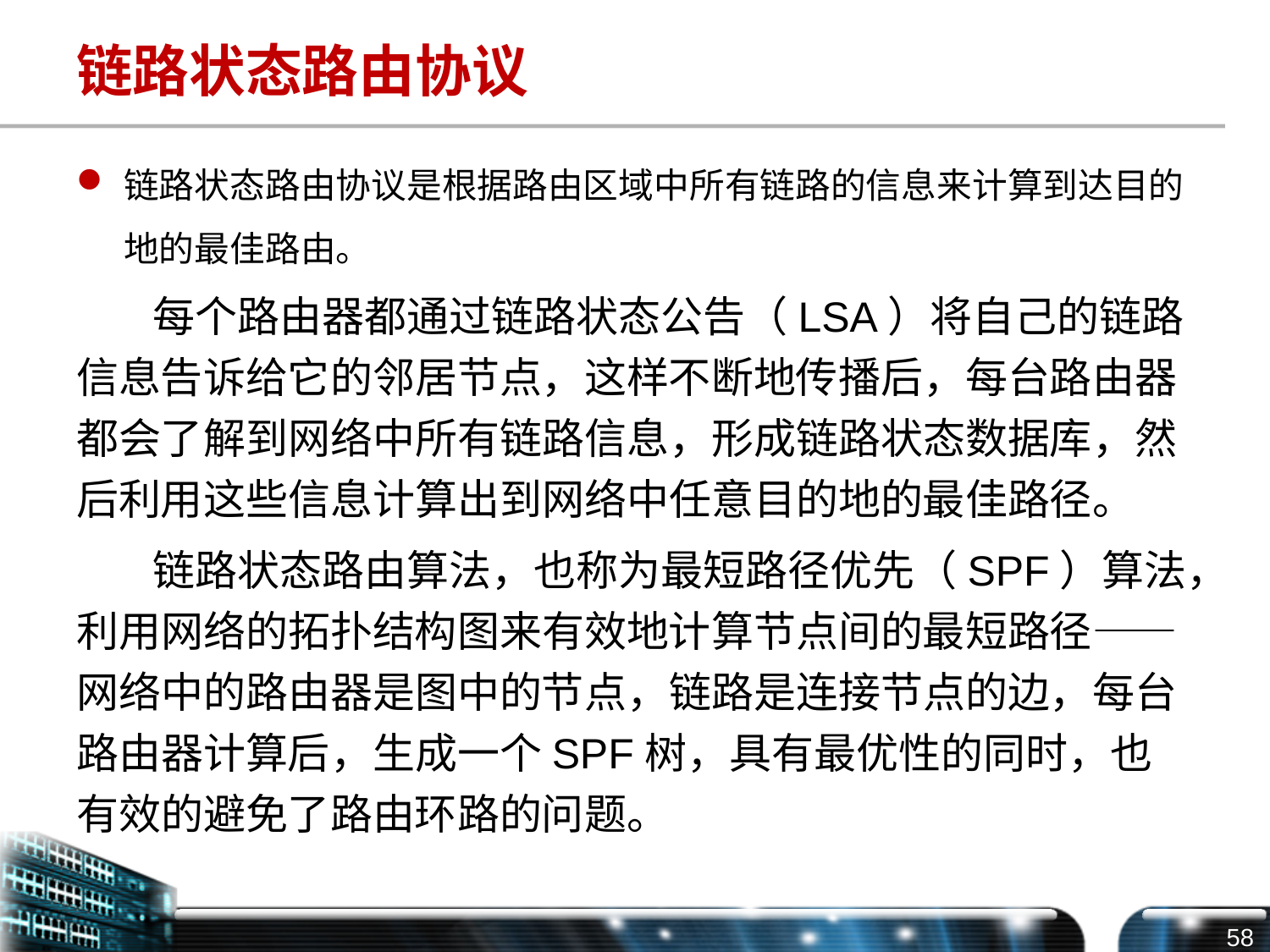

# 链路状态路由协议
链路状态路由协议是根据路由区域中所有链路的信息来计算到达目的地的最佳路由。
       每个路由器都通过链路状态公告（LSA）将自己的链路信息告诉给它的邻居节点，这样不断地传播后，每台路由器都会了解到网络中所有链路信息，形成链路状态数据库，然后利用这些信息计算出到网络中任意目的地的最佳路径。
       链路状态路由算法，也称为最短路径优先（SPF）算法，利用网络的拓扑结构图来有效地计算节点间的最短路径——网络中的路由器是图中的节点，链路是连接节点的边，每台路由器计算后，生成一个SPF树，具有最优性的同时，也有效的避免了路由环路的问题。